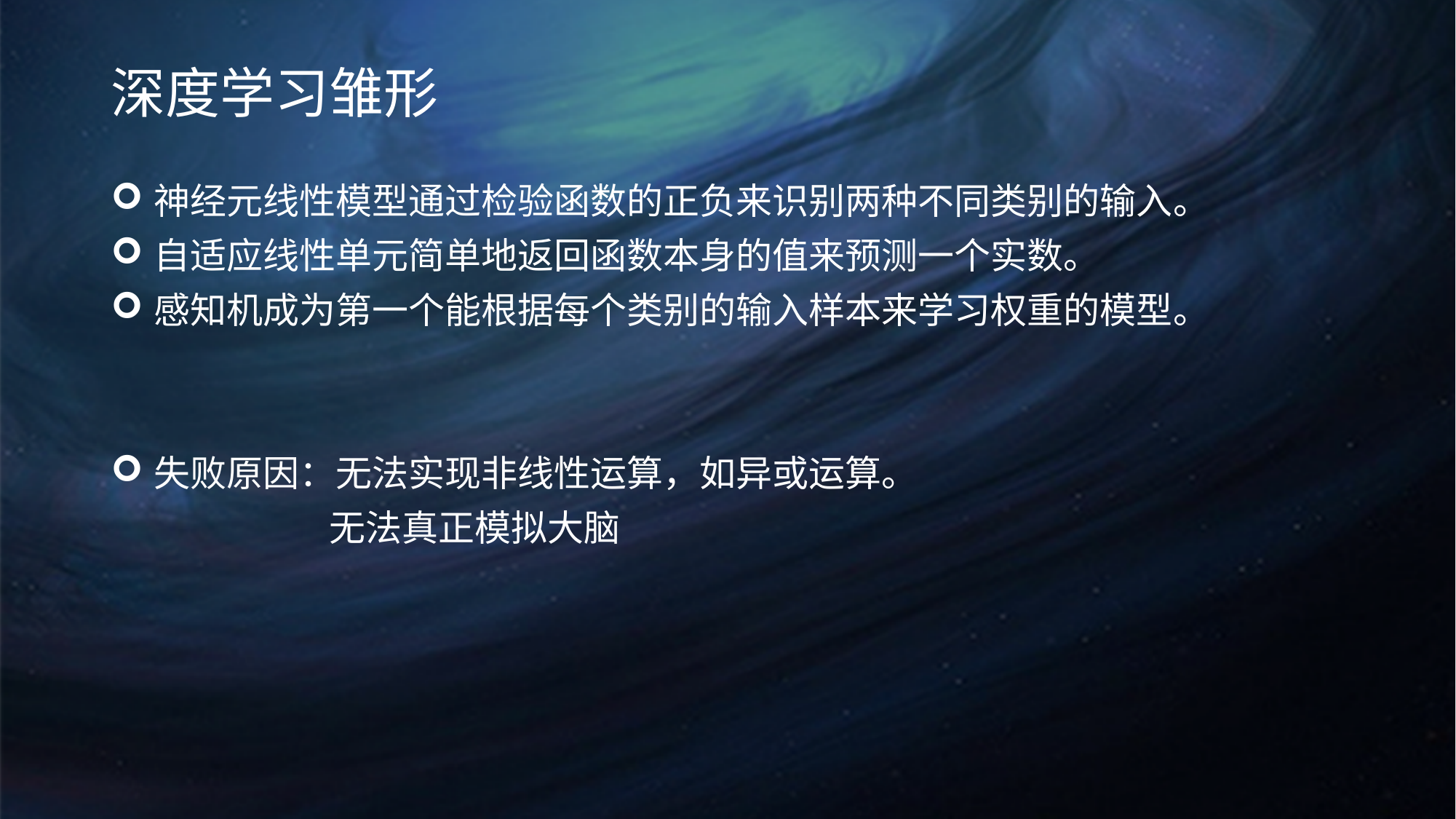

# 深度学习雏形
神经元线性模型通过检验函数的正负来识别两种不同类别的输入。
自适应线性单元简单地返回函数本身的值来预测一个实数。
感知机成为第一个能根据每个类别的输入样本来学习权重的模型。

失败原因：无法实现非线性运算，如异或运算。
		无法真正模拟大脑